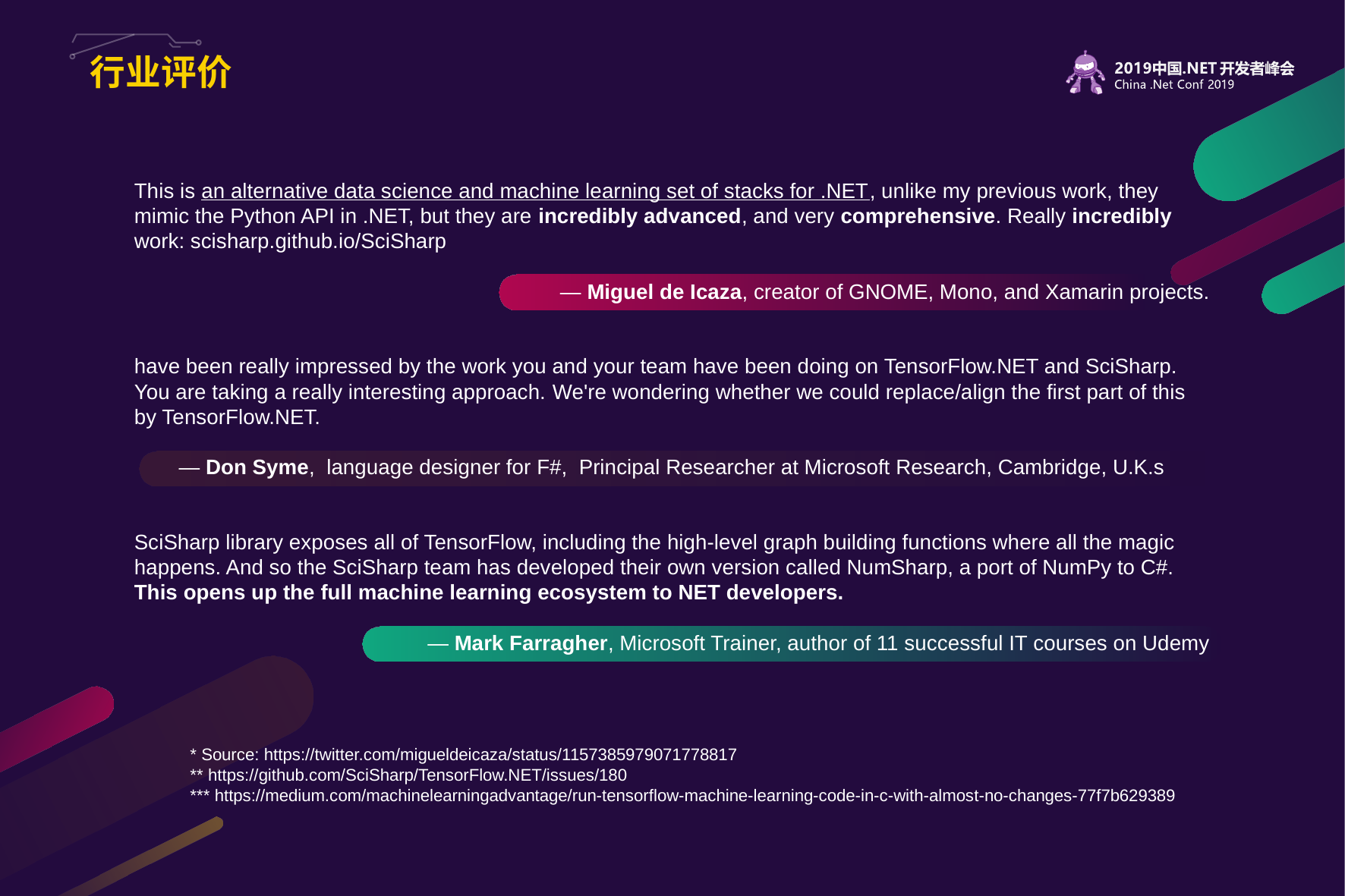

# 行业评价

This is an alternative data science and machine learning set of stacks for .NET, unlike my previous work, they mimic the Python API in .NET, but they are incredibly advanced, and very comprehensive. Really incredibly work: scisharp.github.io/SciSharp
— Miguel de Icaza, creator of GNOME, Mono, and Xamarin projects.

have been really impressed by the work you and your team have been doing on TensorFlow.NET and SciSharp. You are taking a really interesting approach. We're wondering whether we could replace/align the first part of this by TensorFlow.NET.

— Don Syme,  language designer for F#,  Principal Researcher at Microsoft Research, Cambridge, U.K.s

SciSharp library exposes all of TensorFlow, including the high-level graph building functions where all the magic happens. And so the SciSharp team has developed their own version called NumSharp, a port of NumPy to C#. This opens up the full machine learning ecosystem to NET developers.

— Mark Farragher, Microsoft Trainer, author of 11 successful IT courses on Udemy

* Source: https://twitter.com/migueldeicaza/status/1157385979071778817
** https://github.com/SciSharp/TensorFlow.NET/issues/180
*** https://medium.com/machinelearningadvantage/run-tensorflow-machine-learning-code-in-c-with-almost-no-changes-77f7b629389